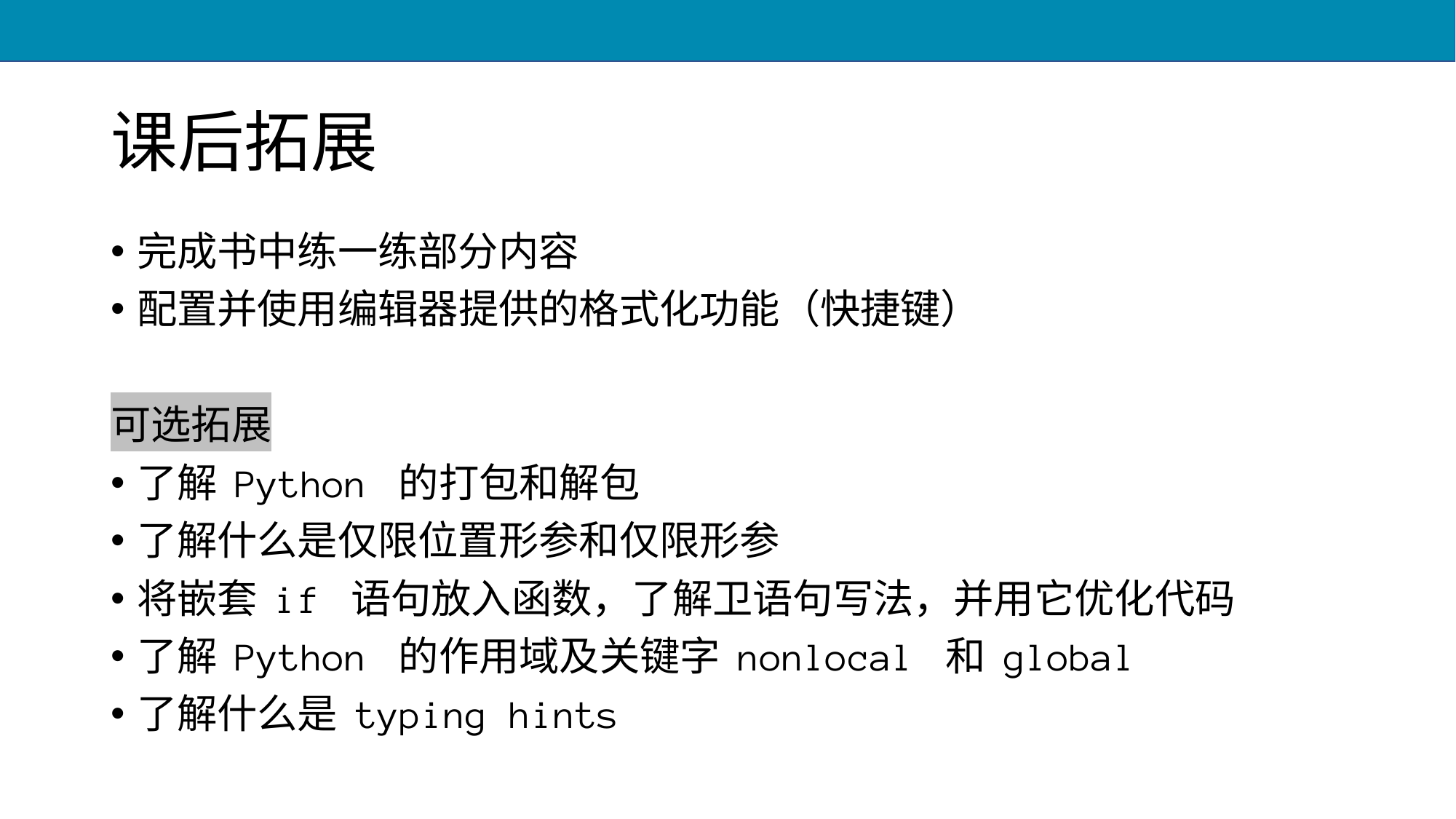

# 课后拓展
完成书中练一练部分内容
配置并使用编辑器提供的格式化功能（快捷键）

可选拓展
了解 Python 的打包和解包
了解什么是仅限位置形参和仅限形参
将嵌套 if 语句放入函数，了解卫语句写法，并用它优化代码
了解 Python 的作用域及关键字 nonlocal 和 global
了解什么是 typing hints